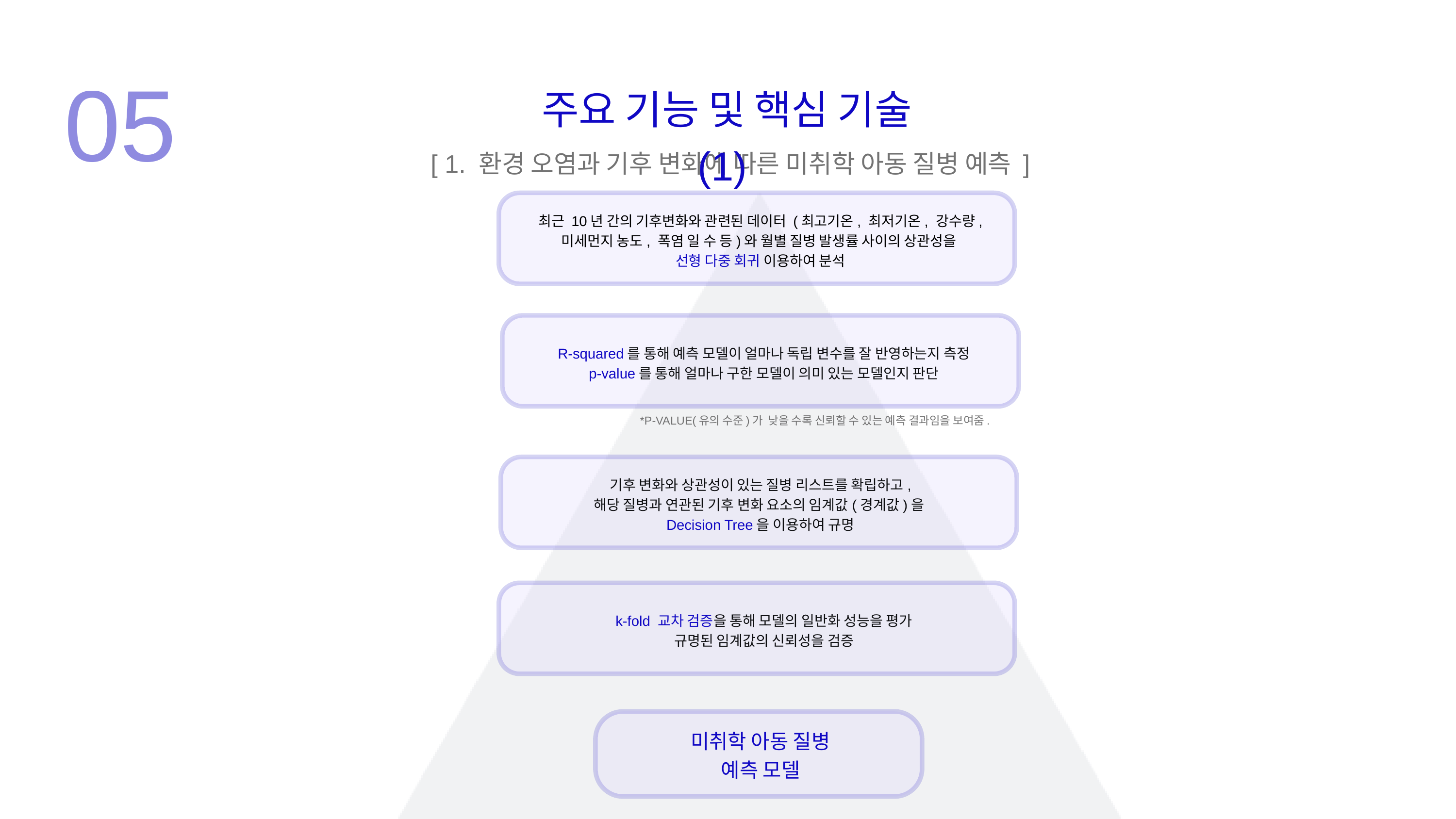

05
 주요 기능 및 핵심 기술(1)
[ 1. 환경 오염과 기후 변화에 따른 미취학 아동 질병 예측 ]

최근 10년 간의 기후변화와 관련된 데이터 (최고기온, 최저기온, 강수량, 미세먼지 농도, 폭염 일 수 등)와 월별 질병 발생률 사이의 상관성을
선형 다중 회귀 이용하여 분석

R-squared를 통해 예측 모델이 얼마나 독립 변수를 잘 반영하는지 측정
p-value를 통해 얼마나 구한 모델이 의미 있는 모델인지 판단
*P-VALUE(유의 수준)가  낮을 수록 신뢰할 수 있는 예측 결과임을 보여줌.

기후 변화와 상관성이 있는 질병 리스트를 확립하고,
해당 질병과 연관된 기후 변화 요소의 임계값(경계값)을
Decision Tree을 이용하여 규명

k-fold 교차 검증을 통해 모델의 일반화 성능을 평가
규명된 임계값의 신뢰성을 검증

미취학 아동 질병 예측 모델